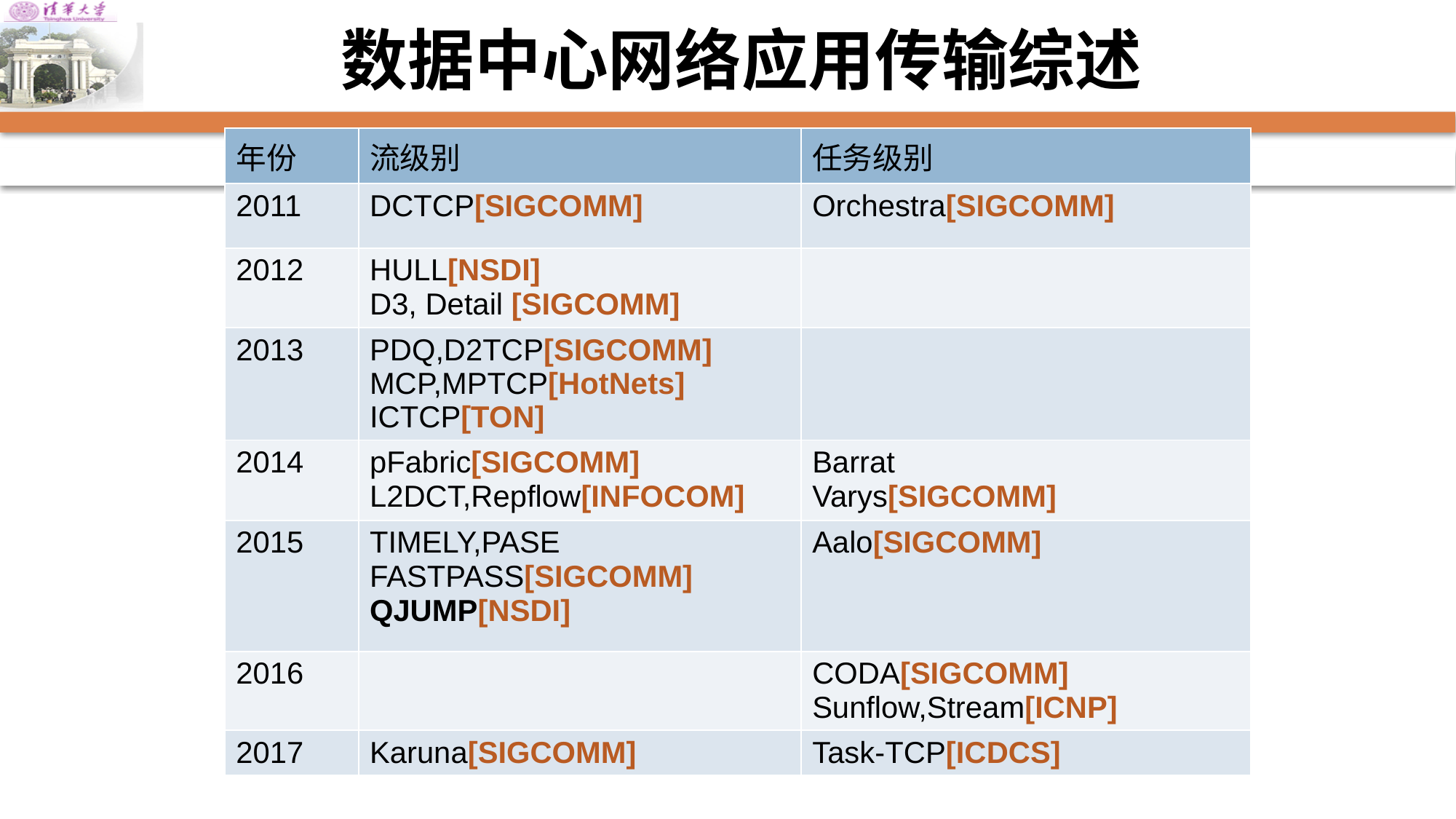

# 数据中心网络应用传输综述
| 年份 | 流级别 | 任务级别 |
| --- | --- | --- |
| 2011 | DCTCP[SIGCOMM] | Orchestra[SIGCOMM] |
| 2012 | HULL[NSDI] D3, Detail [SIGCOMM] |  |
| 2013 | PDQ,D2TCP[SIGCOMM] MCP,MPTCP[HotNets] ICTCP[TON] |  |
| 2014 | pFabric[SIGCOMM] L2DCT,Repflow[INFOCOM] | Barrat Varys[SIGCOMM] |
| 2015 | TIMELY,PASE FASTPASS[SIGCOMM] QJUMP[NSDI] | Aalo[SIGCOMM] |
| 2016 |  | CODA[SIGCOMM] Sunflow,Stream[ICNP] |
| 2017 | Karuna[SIGCOMM] | Task-TCP[ICDCS] |